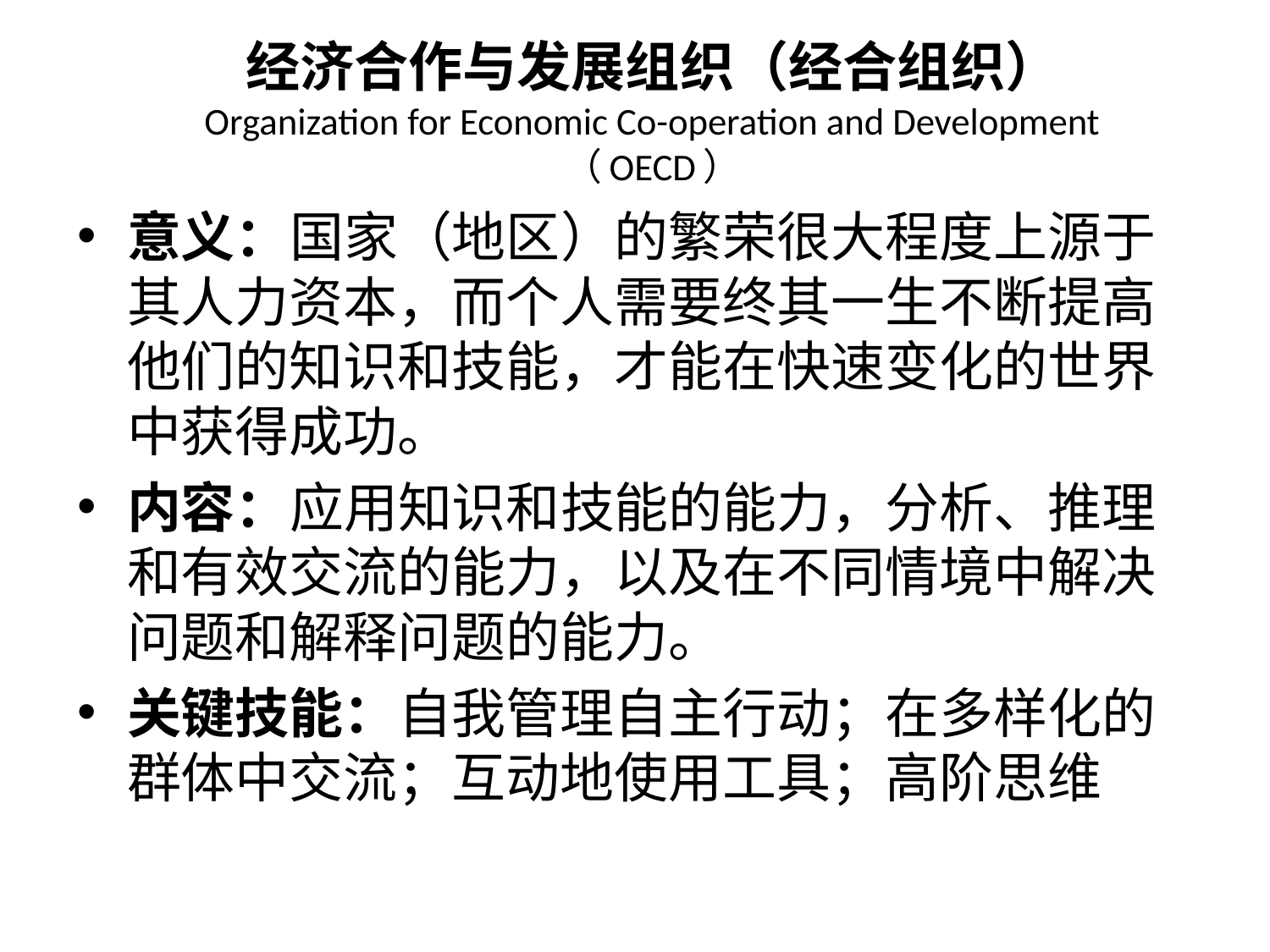

经济合作与发展组织（经合组织）
Organization for Economic Co-operation and Development
（OECD）

意义：国家（地区）的繁荣很大程度上源于其人力资本，而个人需要终其一生不断提高他们的知识和技能，才能在快速变化的世界中获得成功。
内容：应用知识和技能的能力，分析、推理和有效交流的能力，以及在不同情境中解决问题和解释问题的能力。
关键技能：自我管理自主行动；在多样化的群体中交流；互动地使用工具；高阶思维